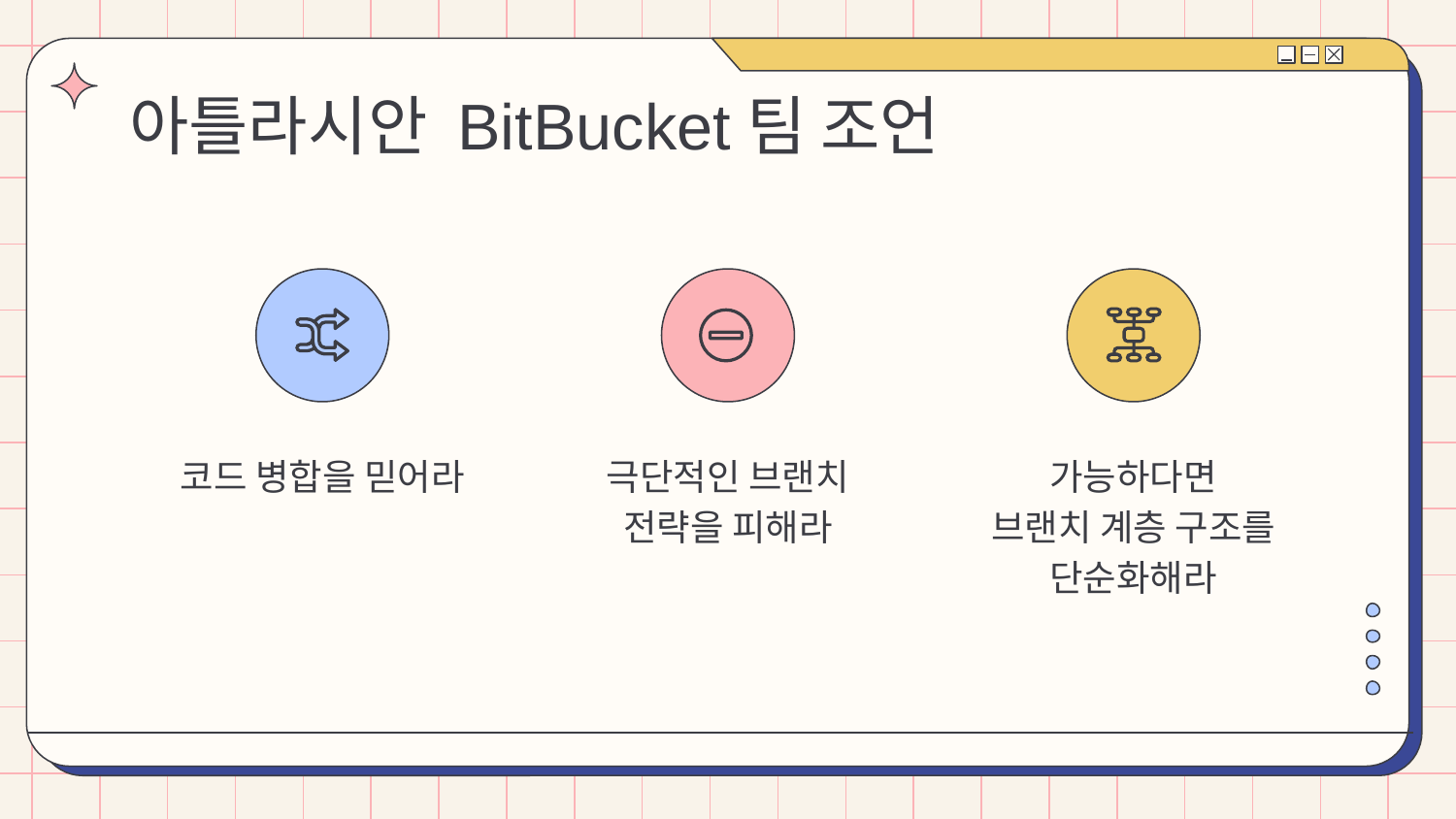

# 아틀라시안 BitBucket팀 조언

코드 병합을 믿어라
극단적인 브랜치 전략을 피해라
가능하다면
브랜치 계층 구조를 단순화해라